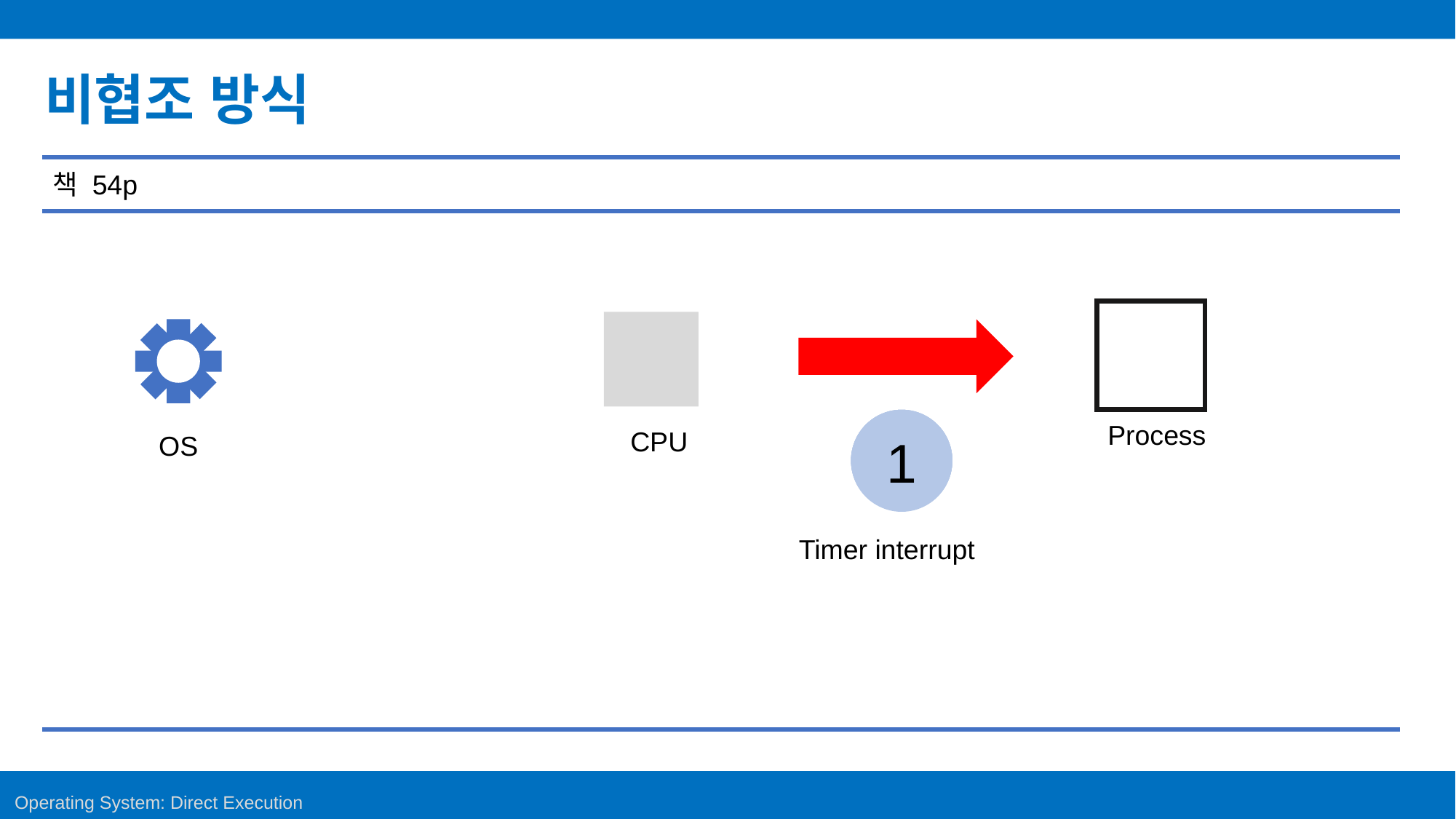

Contents
비협조 방식
책 54p

5
4
3
2
1
Process
CPU
OS
Timer interrupt

23
Operating System: Direct Execution